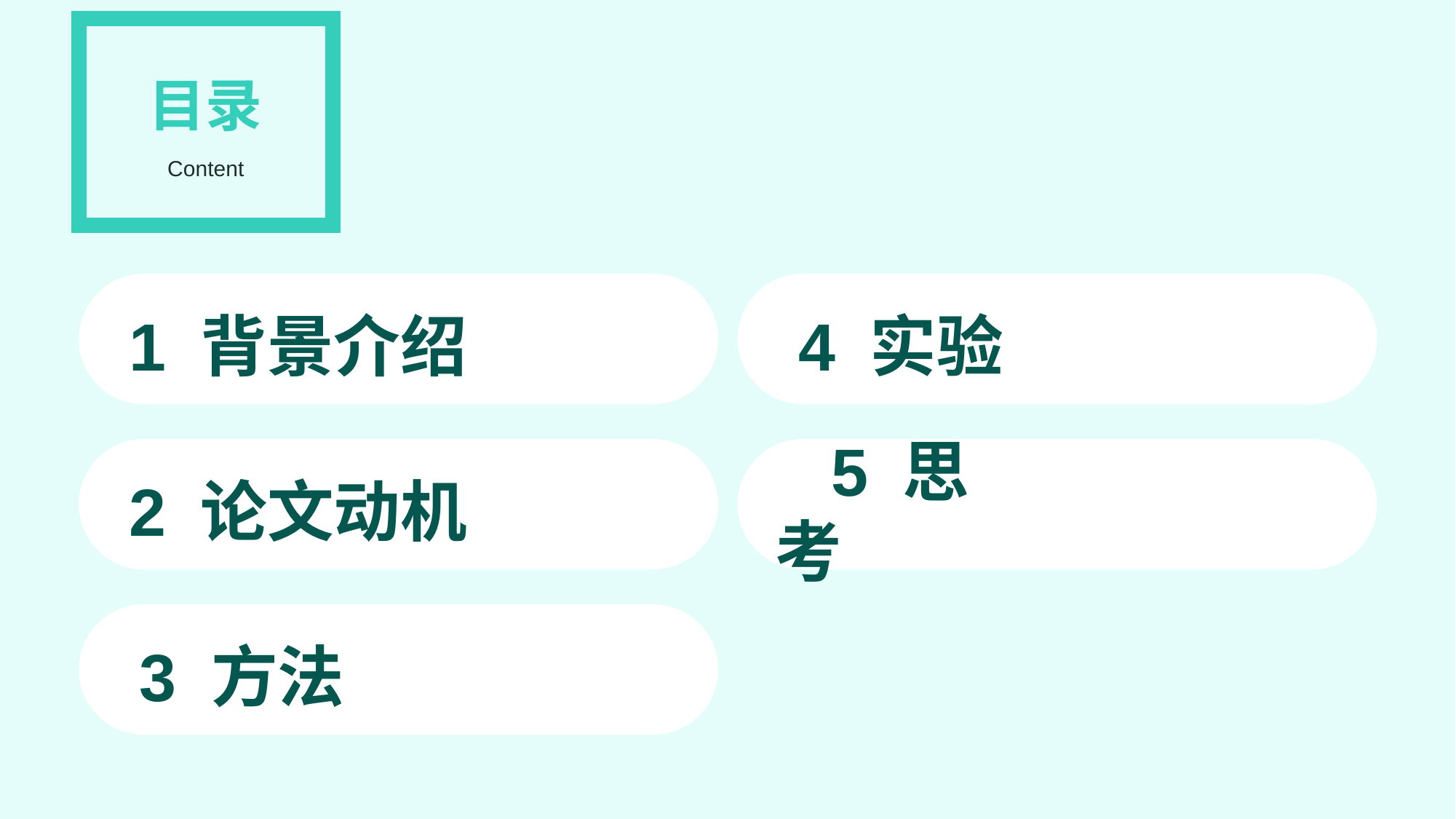

1 背景介绍

4 实验

2 论文动机

   5 思考

3 方法

目录
Content